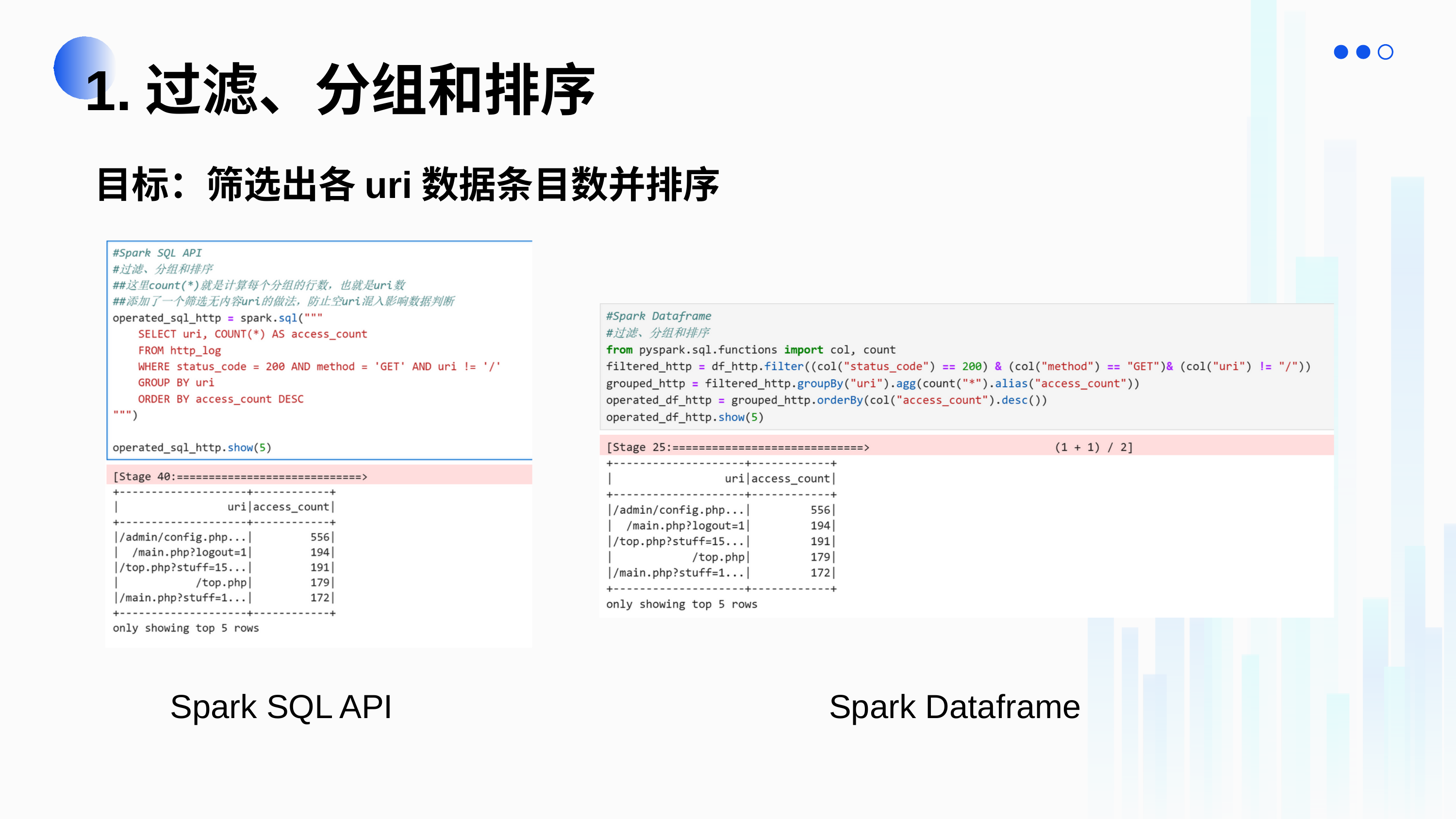

1.过滤、分组和排序

目标：筛选出各uri数据条目数并排序

Spark SQL API
Spark Dataframe